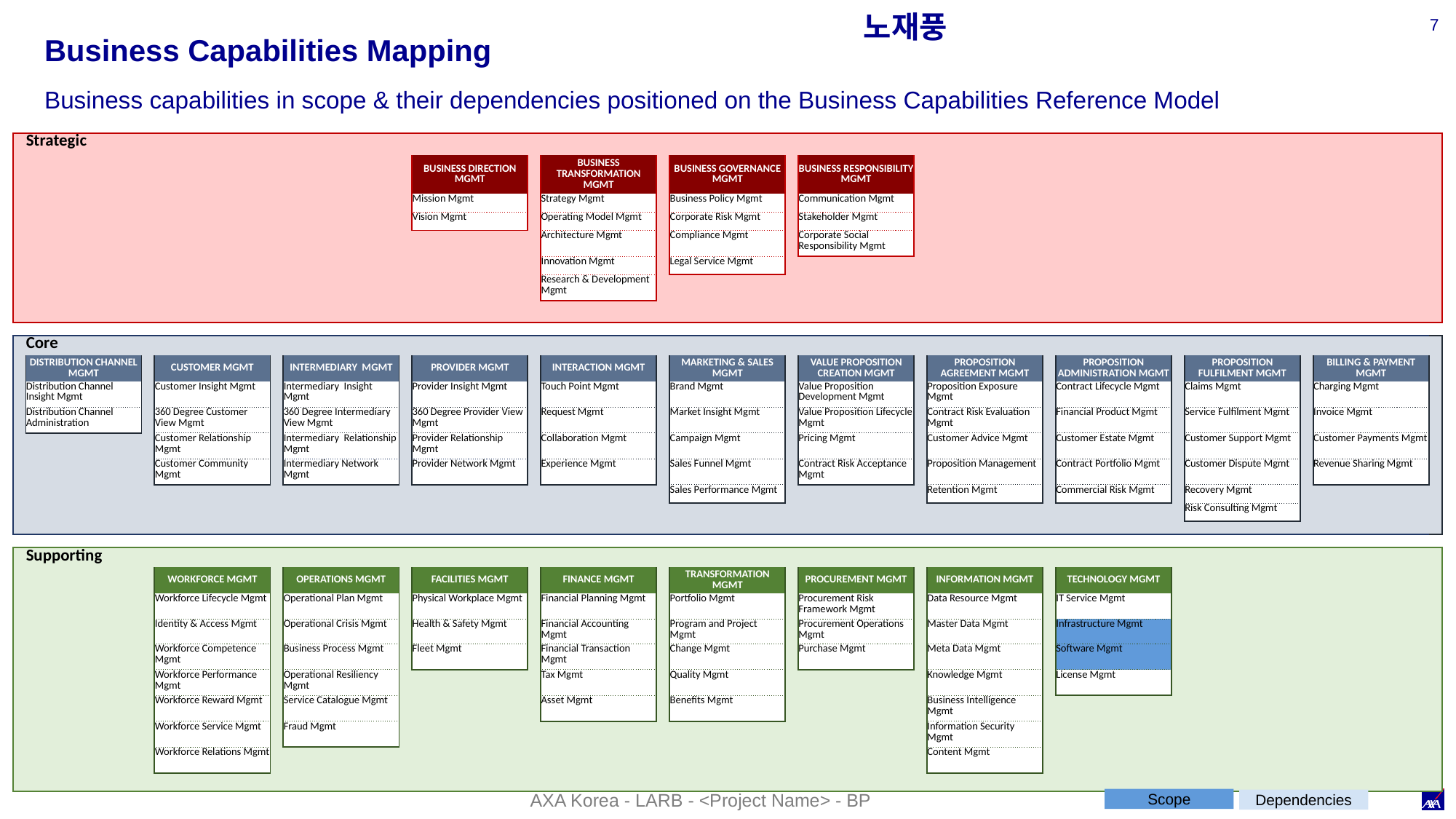

노재풍
7
Business Capabilities Mapping
Business capabilities in scope & their dependencies positioned on the Business Capabilities Reference Model
|  | Strategic |  |  |  |  |  |  |  |  |  |  |  |  |  |  |  |  |  |  |  |  |  |
| --- | --- | --- | --- | --- | --- | --- | --- | --- | --- | --- | --- | --- | --- | --- | --- | --- | --- | --- | --- | --- | --- | --- |
|  |  |  |  |  |  |  | BUSINESS DIRECTION MGMT |  | BUSINESS TRANSFORMATION MGMT |  | BUSINESS GOVERNANCE MGMT |  | BUSINESS RESPONSIBILITY MGMT |  |  |  |  |  |  |  |  |  |
|  |  |  |  |  |  |  | Mission Mgmt |  | Strategy Mgmt |  | Business Policy Mgmt |  | Communication Mgmt |  |  |  |  |  |  |  |  |  |
|  |  |  |  |  |  |  | Vision Mgmt |  | Operating Model Mgmt |  | Corporate Risk Mgmt |  | Stakeholder Mgmt |  |  |  |  |  |  |  |  |  |
|  |  |  |  |  |  |  |  |  | Architecture Mgmt |  | Compliance Mgmt |  | Corporate Social Responsibility Mgmt |  |  |  |  |  |  |  |  |  |
|  |  |  |  |  |  |  |  |  | Innovation Mgmt |  | Legal Service Mgmt |  |  |  |  |  |  |  |  |  |  |  |
|  |  |  |  |  |  |  |  |  | Research & Development Mgmt |  |  |  |  |  |  |  |  |  |  |  |  |  |
|  |  |  |  |  |  |  |  |  |  |  |  |  |  |  |  |  |  |  |  |  |  |  |
|  |  |  |  |  |  |  |  |  |  |  |  |  |  |  |  |  |  |  |  |  |  |  |
|  | Core |  |  |  |  |  |  |  |  |  |  |  |  |  |  |  |  |  |  |  |  |  |
|  | DISTRIBUTION CHANNEL MGMT |  | CUSTOMER MGMT |  | INTERMEDIARY  MGMT |  | PROVIDER MGMT |  | INTERACTION MGMT |  | MARKETING & SALES MGMT |  | VALUE PROPOSITION CREATION MGMT |  | PROPOSITION AGREEMENT MGMT |  | PROPOSITION ADMINISTRATION MGMT |  | PROPOSITION FULFILMENT MGMT |  | BILLING & PAYMENT MGMT |  |
|  | Distribution Channel Insight Mgmt |  | Customer Insight Mgmt |  | Intermediary  Insight Mgmt |  | Provider Insight Mgmt |  | Touch Point Mgmt |  | Brand Mgmt |  | Value Proposition Development Mgmt |  | Proposition Exposure Mgmt |  | Contract Lifecycle Mgmt |  | Claims Mgmt |  | Charging Mgmt |  |
|  | Distribution Channel Administration |  | 360 Degree Customer View Mgmt |  | 360 Degree Intermediary  View Mgmt |  | 360 Degree Provider View Mgmt |  | Request Mgmt |  | Market Insight Mgmt |  | Value Proposition Lifecycle Mgmt |  | Contract Risk Evaluation Mgmt |  | Financial Product Mgmt |  | Service Fulfilment Mgmt |  | Invoice Mgmt |  |
|  |  |  | Customer Relationship Mgmt |  | Intermediary  Relationship Mgmt |  | Provider Relationship Mgmt |  | Collaboration Mgmt |  | Campaign Mgmt |  | Pricing Mgmt |  | Customer Advice Mgmt |  | Customer Estate Mgmt |  | Customer Support Mgmt |  | Customer Payments Mgmt |  |
|  |  |  | Customer Community Mgmt |  | Intermediary Network Mgmt |  | Provider Network Mgmt |  | Experience Mgmt |  | Sales Funnel Mgmt |  | Contract Risk Acceptance Mgmt |  | Proposition Management |  | Contract Portfolio Mgmt |  | Customer Dispute Mgmt |  | Revenue Sharing Mgmt |  |
|  |  |  |  |  |  |  |  |  |  |  | Sales Performance Mgmt |  |  |  | Retention Mgmt |  | Commercial Risk Mgmt |  | Recovery Mgmt |  |  |  |
|  |  |  |  |  |  |  |  |  |  |  |  |  |  |  |  |  |  |  | Risk Consulting Mgmt |  |  |  |
|  |  |  |  |  |  |  |  |  |  |  |  |  |  |  |  |  |  |  |  |  |  |  |
|  |  |  |  |  |  |  |  |  |  |  |  |  |  |  |  |  |  |  |  |  |  |  |
|  | Supporting |  |  |  |  |  |  |  |  |  |  |  |  |  |  |  |  |  |  |  |  |  |
|  |  |  | WORKFORCE MGMT |  | OPERATIONS MGMT |  | FACILITIES MGMT |  | FINANCE MGMT |  | TRANSFORMATION MGMT |  | PROCUREMENT MGMT |  | INFORMATION MGMT |  | TECHNOLOGY MGMT |  |  |  |  |  |
|  |  |  | Workforce Lifecycle Mgmt |  | Operational Plan Mgmt |  | Physical Workplace Mgmt |  | Financial Planning Mgmt |  | Portfolio Mgmt |  | Procurement Risk Framework Mgmt |  | Data Resource Mgmt |  | IT Service Mgmt |  |  |  |  |  |
|  |  |  | Identity & Access Mgmt |  | Operational Crisis Mgmt |  | Health & Safety Mgmt |  | Financial Accounting Mgmt |  | Program and Project Mgmt |  | Procurement Operations Mgmt |  | Master Data Mgmt |  | Infrastructure Mgmt |  |  |  |  |  |
|  |  |  | Workforce Competence Mgmt |  | Business Process Mgmt |  | Fleet Mgmt |  | Financial Transaction Mgmt |  | Change Mgmt |  | Purchase Mgmt |  | Meta Data Mgmt |  | Software Mgmt |  |  |  |  |  |
|  |  |  | Workforce Performance Mgmt |  | Operational Resiliency Mgmt |  |  |  | Tax Mgmt |  | Quality Mgmt |  |  |  | Knowledge Mgmt |  | License Mgmt |  |  |  |  |  |
|  |  |  | Workforce Reward Mgmt |  | Service Catalogue Mgmt |  |  |  | Asset Mgmt |  | Benefits Mgmt |  |  |  | Business Intelligence Mgmt |  |  |  |  |  |  |  |
|  |  |  | Workforce Service Mgmt |  | Fraud Mgmt |  |  |  |  |  |  |  |  |  | Information Security Mgmt |  |  |  |  |  |  |  |
|  |  |  | Workforce Relations Mgmt |  |  |  |  |  |  |  |  |  |  |  | Content Mgmt |  |  |  |  |  |  |  |
|  |  |  |  |  |  |  |  |  |  |  |  |  |  |  |  |  |  |  |  |  |  |  |
Scope
Dependencies